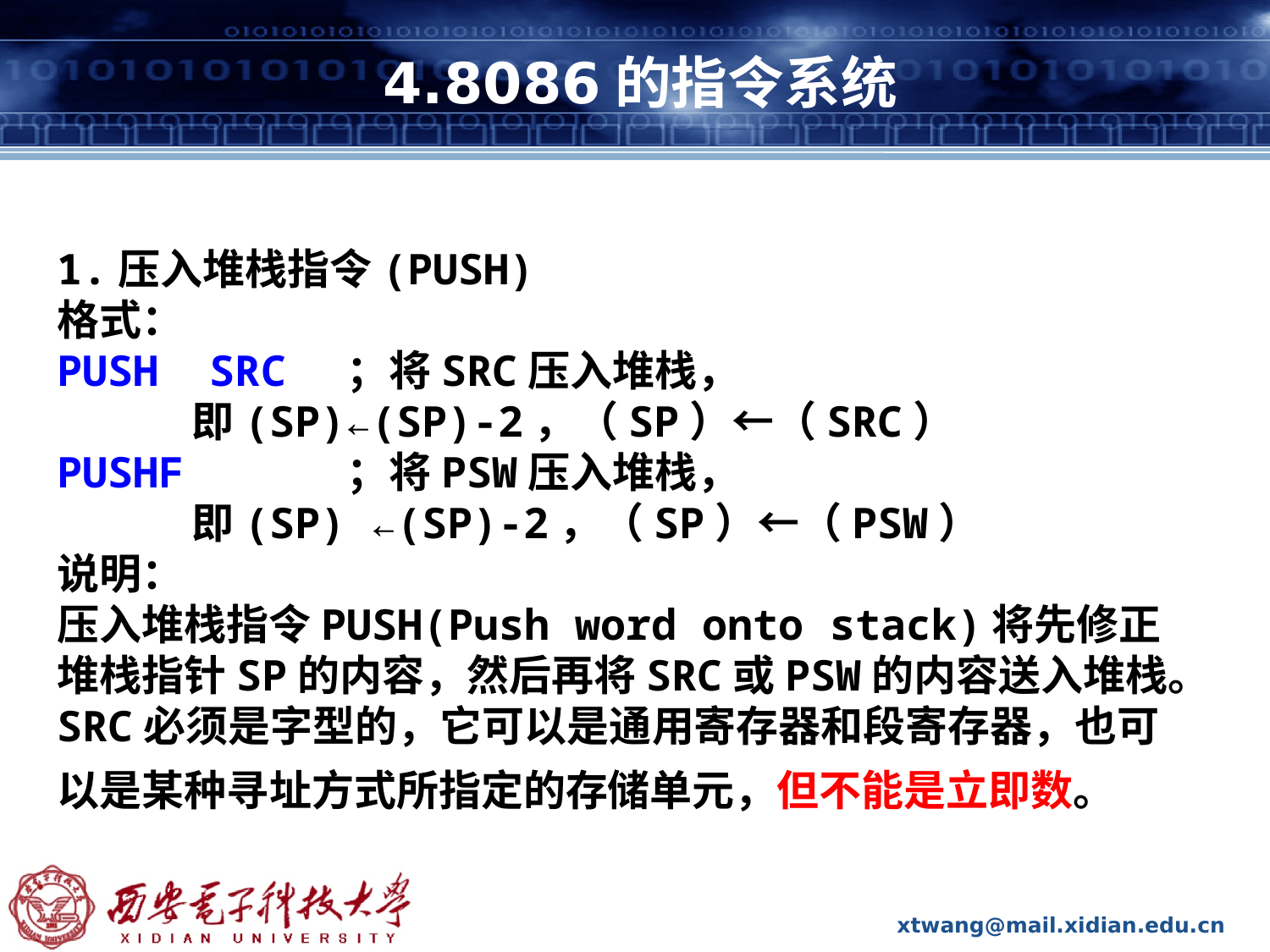

# 4.8086的指令系统
1.压入堆栈指令(PUSH)
格式：
PUSH  SRC  ；将SRC压入堆栈，
             即(SP)←(SP)-2，（SP）←（SRC）
PUSHF      ；将PSW压入堆栈，
             即(SP) ←(SP)-2，（SP）←（PSW）
说明：
压入堆栈指令PUSH(Push word onto stack)将先修正堆栈指针SP的内容，然后再将SRC或PSW的内容送入堆栈。SRC必须是字型的，它可以是通用寄存器和段寄存器，也可以是某种寻址方式所指定的存储单元，但不能是立即数。